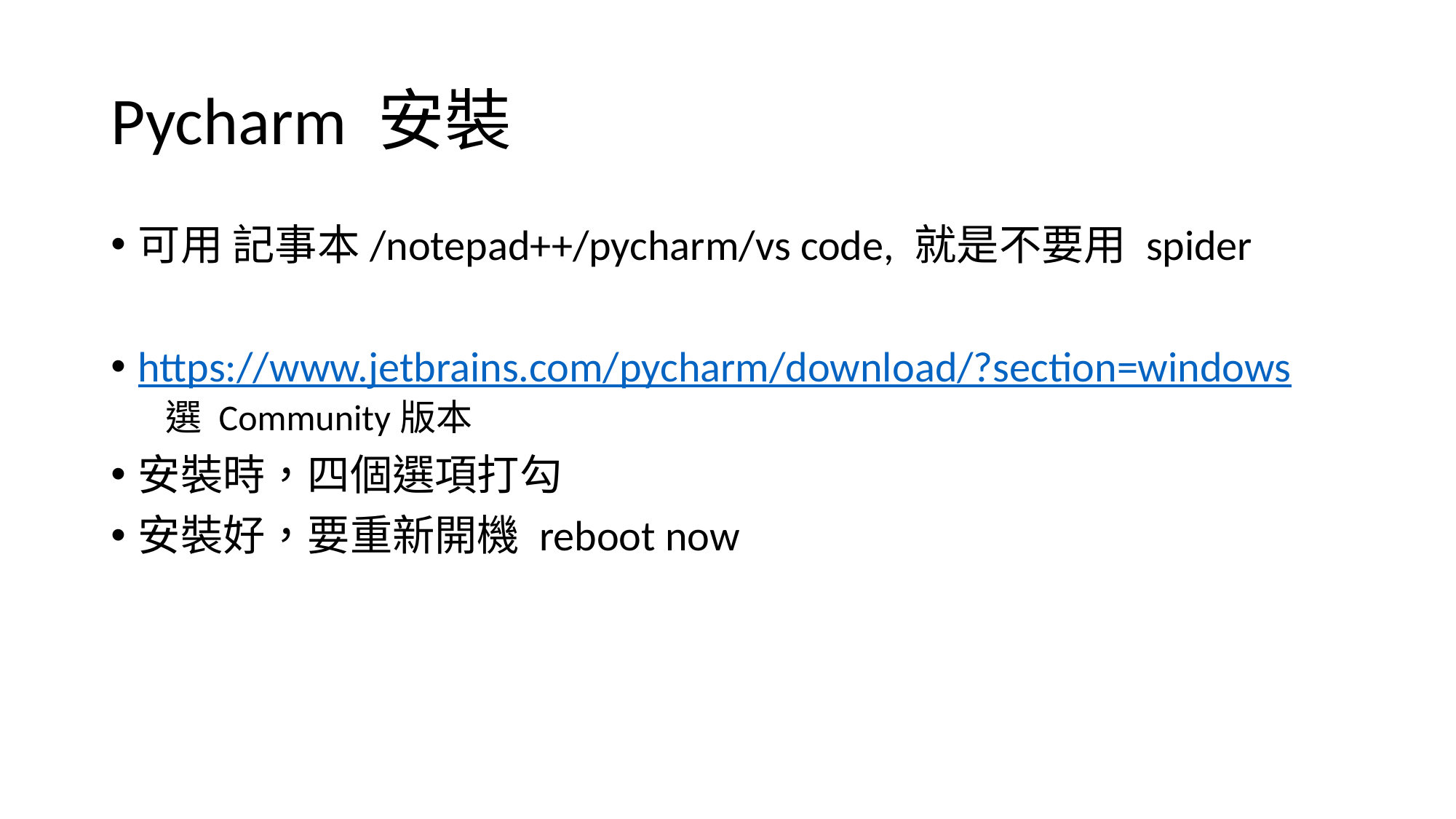

# Pycharm 安裝
可用 記事本/notepad++/pycharm/vs code, 就是不要用 spider

https://www.jetbrains.com/pycharm/download/?section=windows
選 Community版本
安裝時，四個選項打勾
安裝好，要重新開機 reboot now